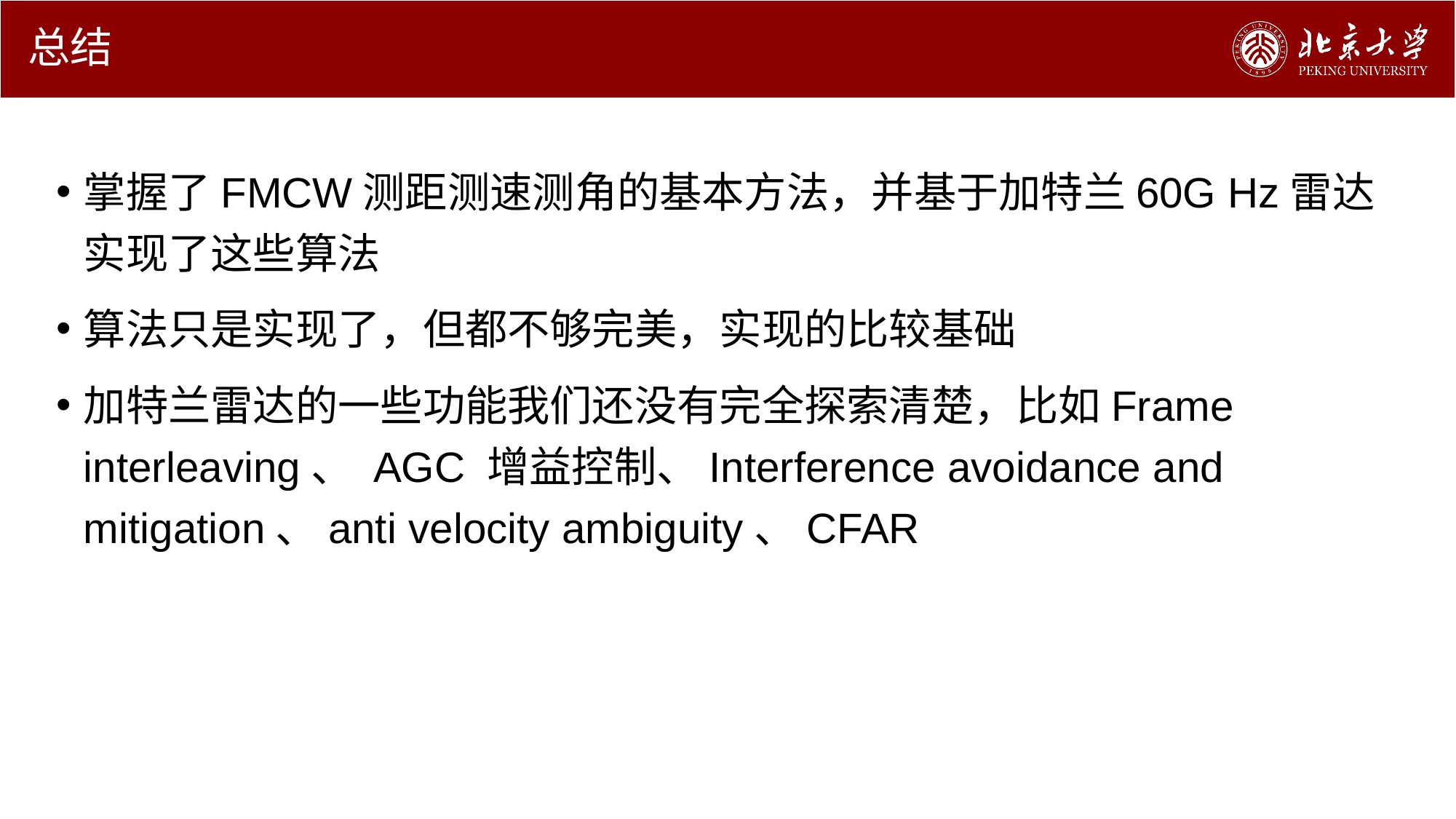

# 总结
掌握了FMCW测距测速测角的基本方法，并基于加特兰60G Hz雷达实现了这些算法
算法只是实现了，但都不够完美，实现的比较基础
加特兰雷达的一些功能我们还没有完全探索清楚，比如Frame interleaving、 AGC 增益控制、Interference avoidance and mitigation、anti velocity ambiguity、CFAR